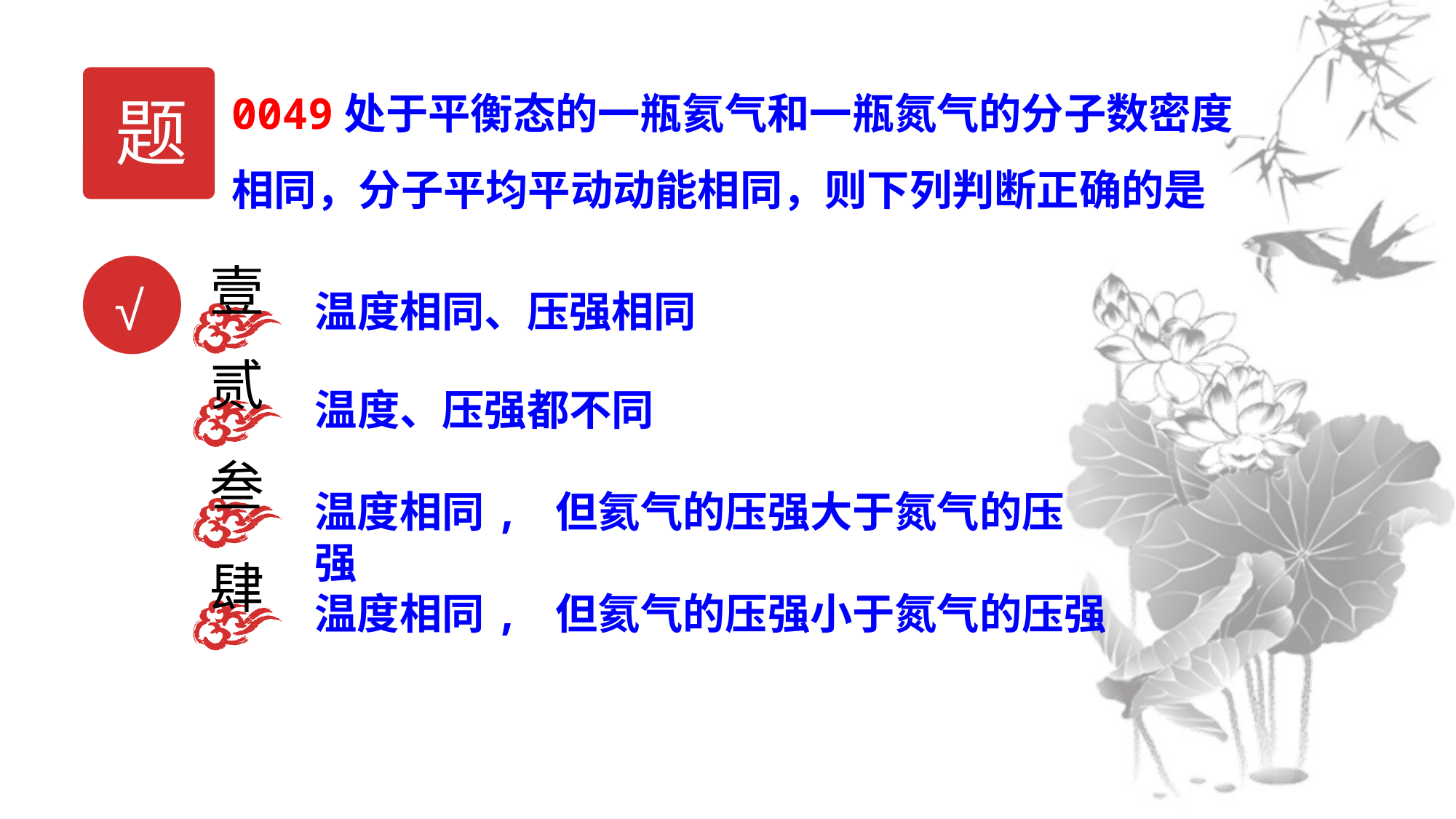

0049处于平衡态的一瓶氦气和一瓶氮气的分子数密度相同，分子平均平动动能相同，则下列判断正确的是

题
壹

温度相同、压强相同

√
贰

温度、压强都不同
叁

温度相同, 但氦气的压强大于氮气的压强
肆

温度相同, 但氦气的压强小于氮气的压强